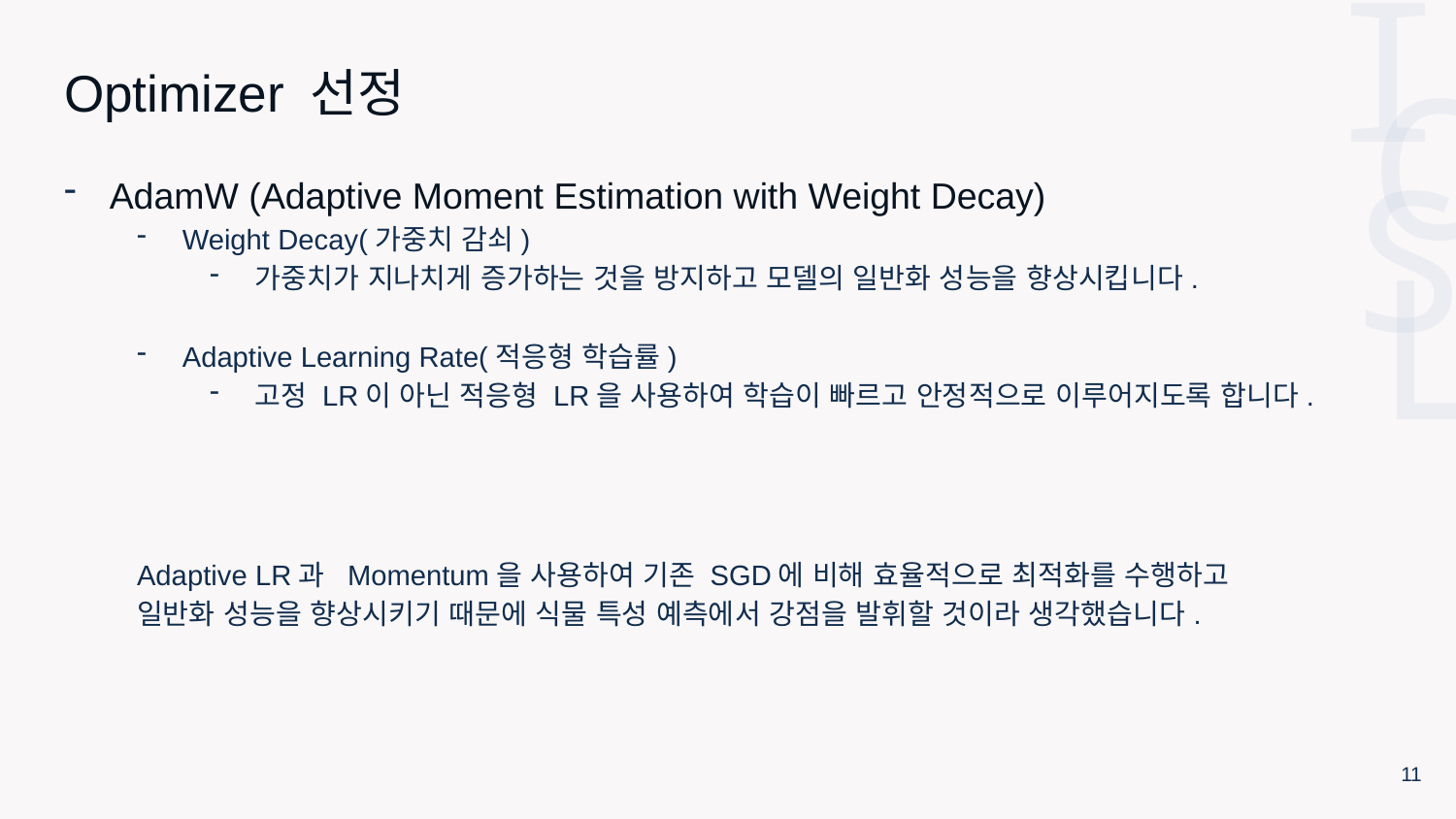

# Optimizer 선정

AdamW (Adaptive Moment Estimation with Weight Decay)
Weight Decay(가중치 감쇠)
가중치가 지나치게 증가하는 것을 방지하고 모델의 일반화 성능을 향상시킵니다.

Adaptive Learning Rate(적응형 학습률)
고정 LR이 아닌 적응형 LR을 사용하여 학습이 빠르고 안정적으로 이루어지도록 합니다.
Adaptive LR과  Momentum을 사용하여 기존 SGD에 비해 효율적으로 최적화를 수행하고
일반화 성능을 향상시키기 때문에 식물 특성 예측에서 강점을 발휘할 것이라 생각했습니다.
11